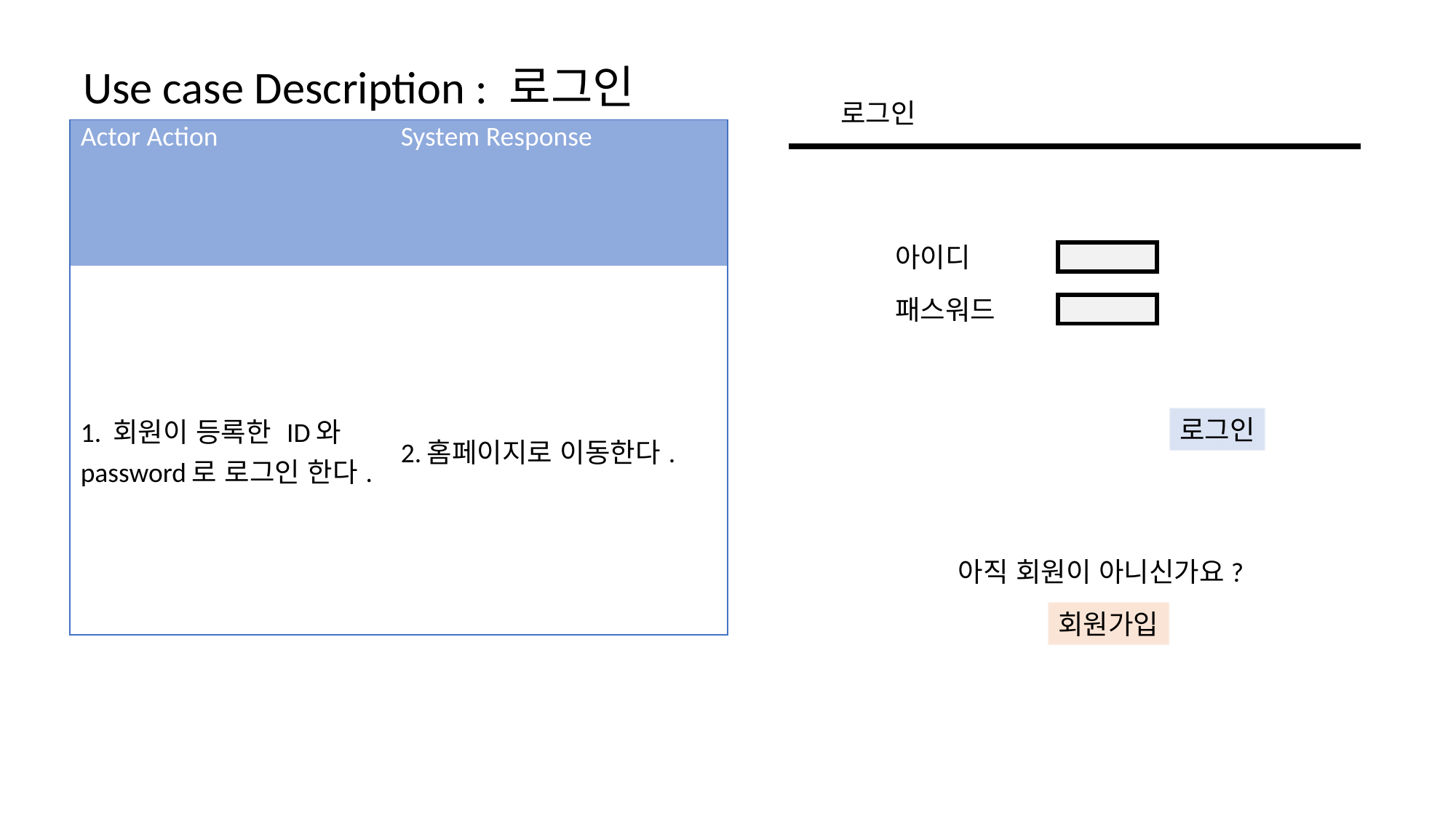

Use case Description : 로그인
로그인
| Actor Action | System Response |
| --- | --- |
| 1. 회원이 등록한 ID와 password로 로그인 한다. | 2.홈페이지로 이동한다. |
아이디

패스워드

로그인
아직 회원이 아니신가요?
회원가입